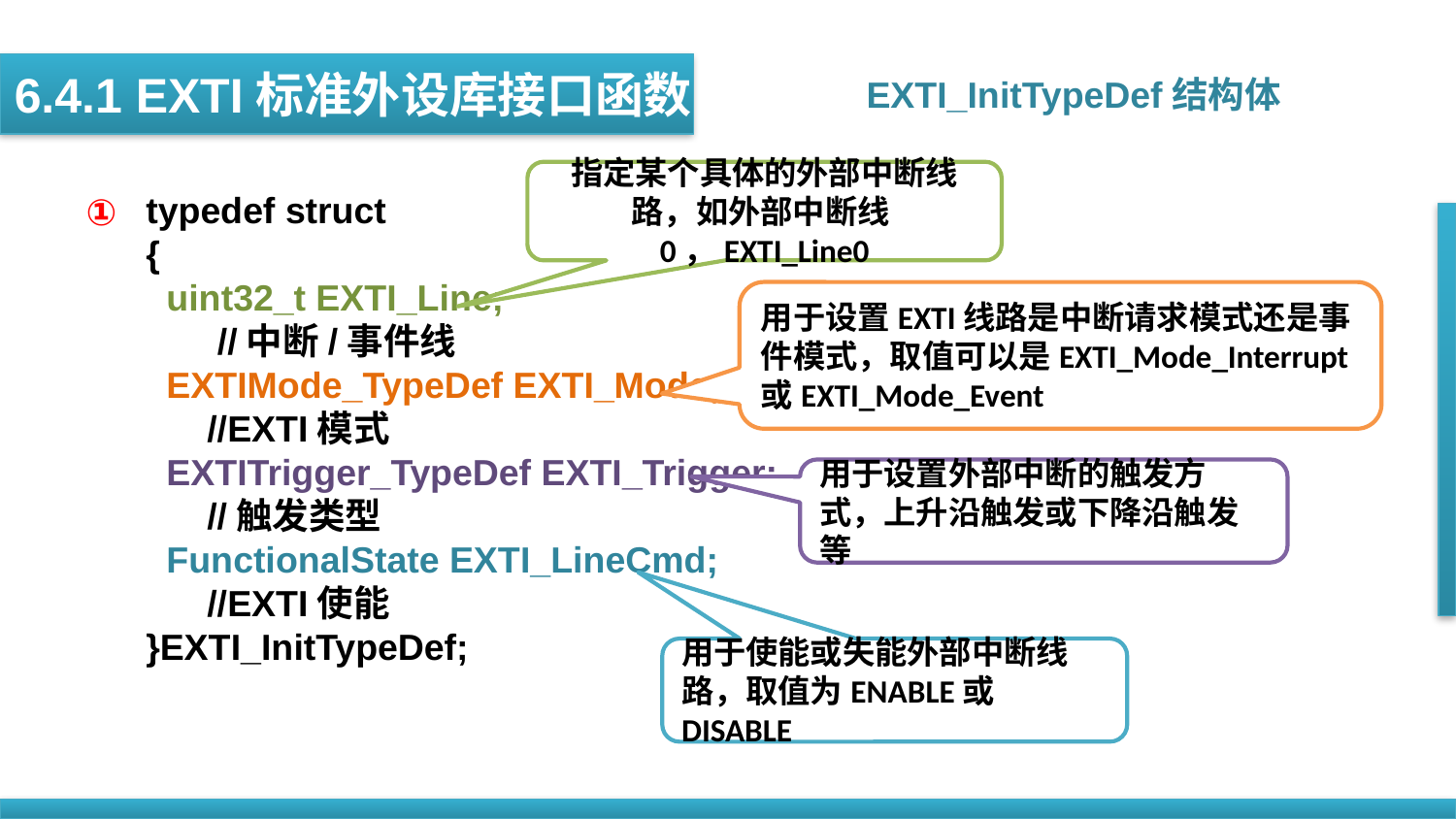

6.4.1 EXTI标准外设库接口函数
EXTI_InitTypeDef结构体
指定某个具体的外部中断线路，如外部中断线0，EXTI_Line0
typedef struct
{
  uint32_t EXTI_Line;
       //中断/事件线
  EXTIMode_TypeDef EXTI_Mode;
      //EXTI模式
  EXTITrigger_TypeDef EXTI_Trigger;
      //触发类型
  FunctionalState EXTI_LineCmd;
      //EXTI使能
}EXTI_InitTypeDef;
①
用于设置EXTI线路是中断请求模式还是事件模式，取值可以是EXTI_Mode_Interrupt或EXTI_Mode_Event
用于设置外部中断的触发方式，上升沿触发或下降沿触发等
用于使能或失能外部中断线路，取值为ENABLE或DISABLE